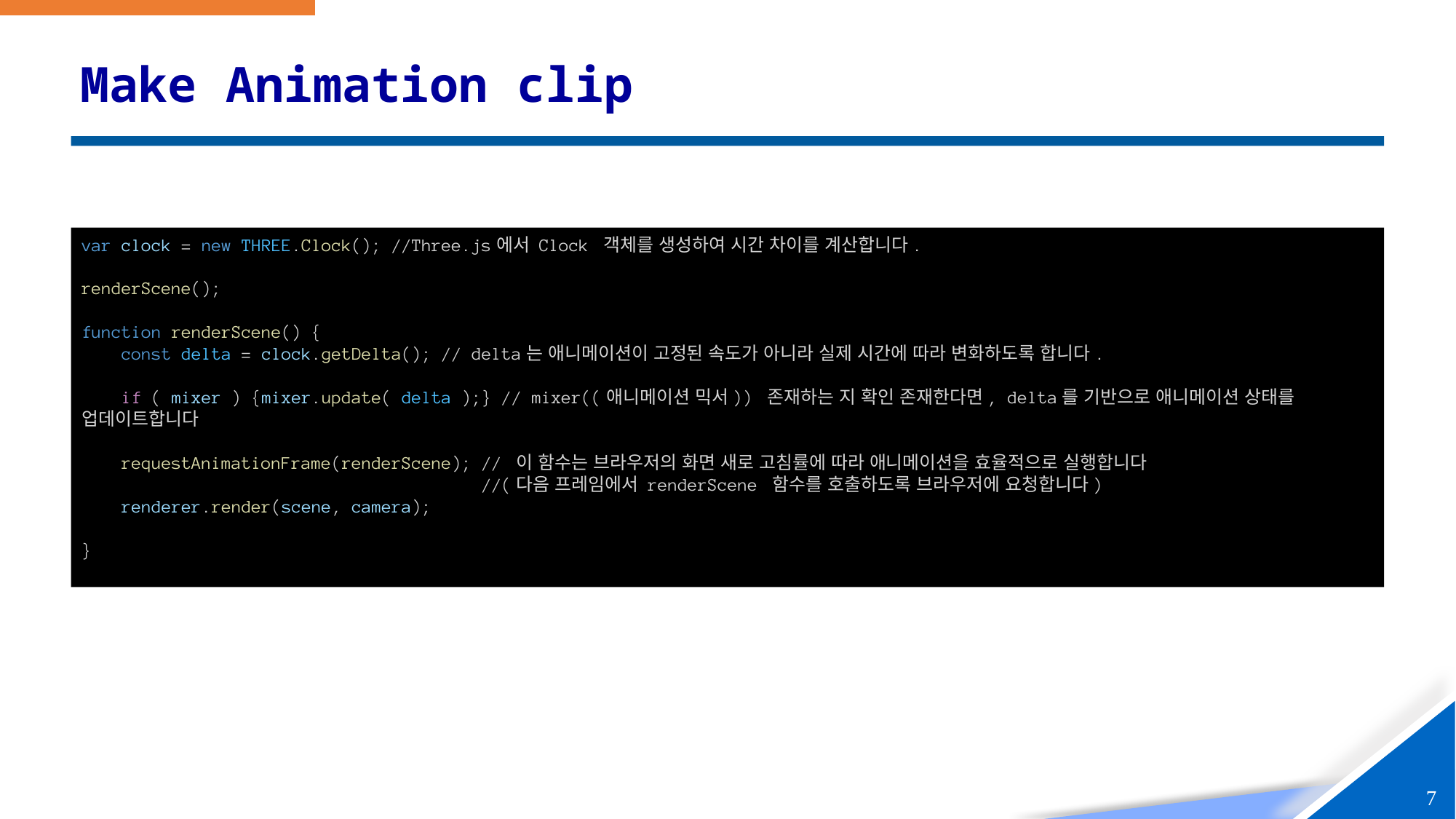

# Make Animation clip
var clock = new THREE.Clock(); //Three.js에서 Clock 객체를 생성하여 시간 차이를 계산합니다.

renderScene();

function renderScene() {
    const delta = clock.getDelta(); // delta는 애니메이션이 고정된 속도가 아니라 실제 시간에 따라 변화하도록 합니다.

    if ( mixer ) {mixer.update( delta );} // mixer((애니메이션 믹서)) 존재하는 지 확인 존재한다면, delta를 기반으로 애니메이션 상태를 업데이트합니다

    requestAnimationFrame(renderScene); // 이 함수는 브라우저의 화면 새로 고침률에 따라 애니메이션을 효율적으로 실행합니다
                                        //(다음 프레임에서 renderScene 함수를 호출하도록 브라우저에 요청합니다)
    renderer.render(scene, camera);
}

Mixer는 render 함수 내부에서 반복
7